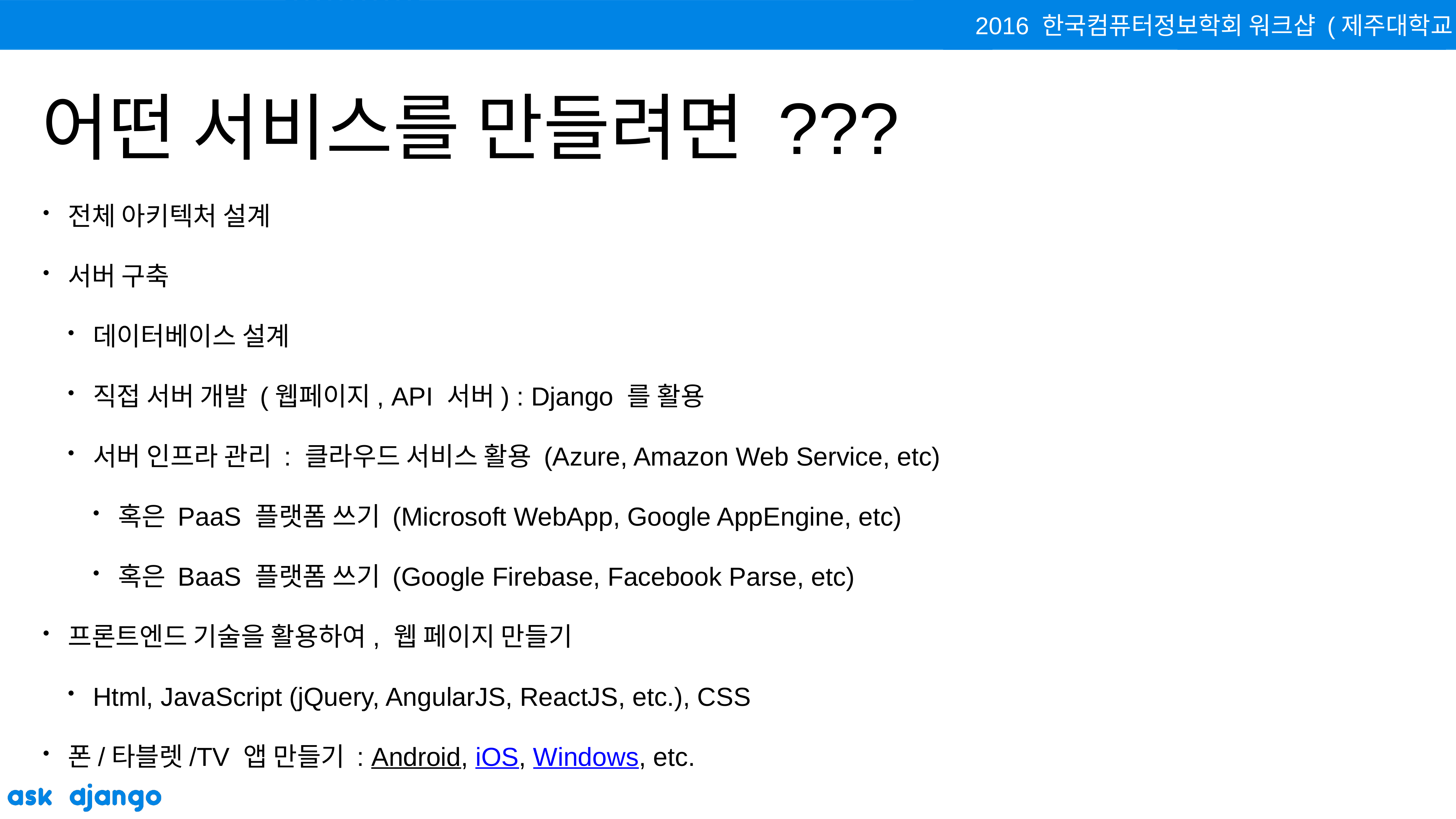

# 어떤 서비스를 만들려면 ???
전체 아키텍처 설계
서버 구축
데이터베이스 설계
직접 서버 개발 (웹페이지, API 서버) : Django 를 활용
서버 인프라 관리 : 클라우드 서비스 활용 (Azure, Amazon Web Service, etc)
혹은 PaaS 플랫폼 쓰기 (Microsoft WebApp, Google AppEngine, etc)
혹은 BaaS 플랫폼 쓰기 (Google Firebase, Facebook Parse, etc)
프론트엔드 기술을 활용하여, 웹 페이지 만들기
Html, JavaScript (jQuery, AngularJS, ReactJS, etc.), CSS
폰/타블렛/TV 앱 만들기 : Android, iOS, Windows, etc.